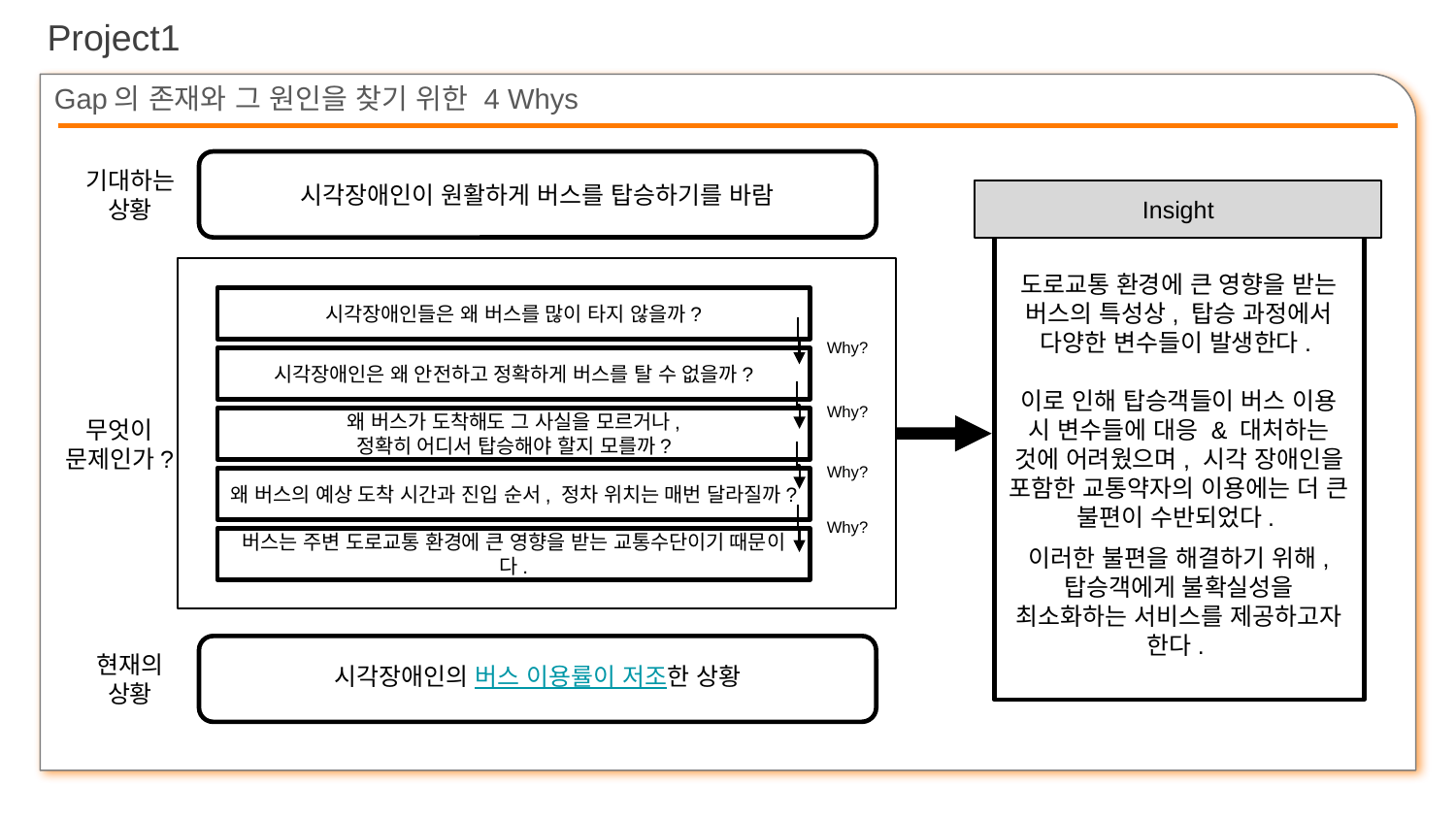

Project1

# Gap의 존재와 그 원인을 찾기 위한 4 Whys
기대하는 상황
시각장애인이 원활하게 버스를 탑승하기를 바람
Insight

도로교통 환경에 큰 영향을 받는 버스의 특성상, 탑승 과정에서 다양한 변수들이 발생한다.

이로 인해 탑승객들이 버스 이용 시 변수들에 대응 & 대처하는 것에 어려웠으며, 시각 장애인을 포함한 교통약자의 이용에는 더 큰 불편이 수반되었다.

이러한 불편을 해결하기 위해,
탑승객에게 불확실성을 최소화하는 서비스를 제공하고자 한다.

시각장애인들은 왜 버스를 많이 타지 않을까?
Why?
시각장애인은 왜 안전하고 정확하게 버스를 탈 수 없을까?
무엇이 문제인가?
Why?
왜 버스가 도착해도 그 사실을 모르거나,
정확히 어디서 탑승해야 할지 모를까?
Why?
왜 버스의 예상 도착 시간과 진입 순서, 정차 위치는 매번 달라질까?
Why?
버스는 주변 도로교통 환경에 큰 영향을 받는 교통수단이기 때문이다.
현재의
상황
시각장애인의 버스 이용률이 저조한 상황